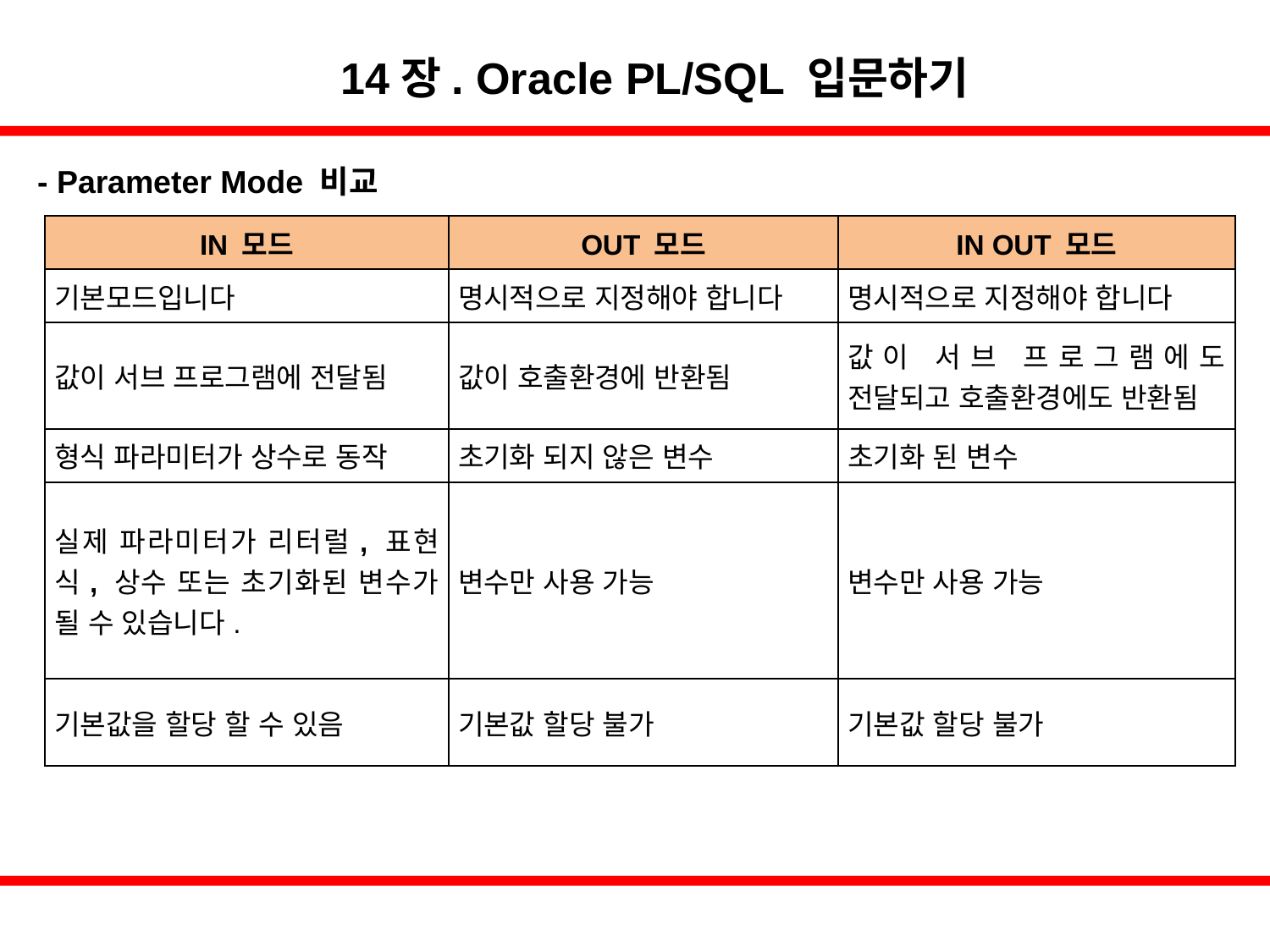

14장. Oracle PL/SQL 입문하기

- Parameter Mode 비교
| IN 모드 | OUT 모드 | IN OUT 모드 |
| --- | --- | --- |
| 기본모드입니다 | 명시적으로 지정해야 합니다 | 명시적으로 지정해야 합니다 |
| 값이 서브 프로그램에 전달됨 | 값이 호출환경에 반환됨 | 값이 서브 프로그램에도 전달되고 호출환경에도 반환됨 |
| 형식 파라미터가 상수로 동작 | 초기화 되지 않은 변수 | 초기화 된 변수 |
| 실제 파라미터가 리터럴, 표현식, 상수 또는 초기화된 변수가 될 수 있습니다. | 변수만 사용 가능 | 변수만 사용 가능 |
| 기본값을 할당 할 수 있음 | 기본값 할당 불가 | 기본값 할당 불가 |